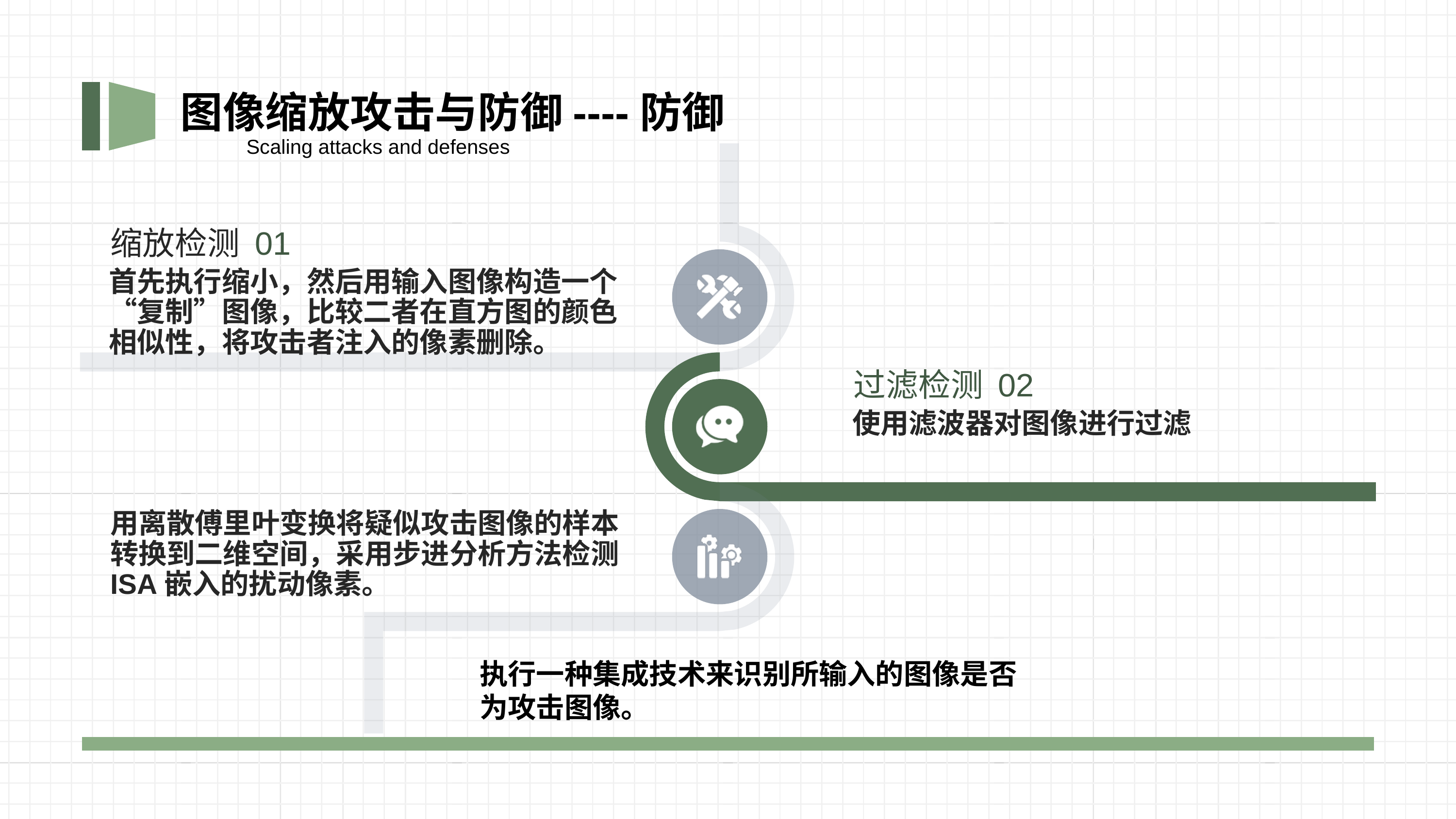

图像缩放攻击与防御----防御
Scaling attacks and defenses

缩放检测 01

首先执行缩小，然后用输入图像构造一个“复制”图像，比较二者在直方图的颜色相似性，将攻击者注入的像素删除。

过滤检测 02

使用滤波器对图像进行过滤

用离散傅里叶变换将疑似攻击图像的样本转换到二维空间，采用步进分析方法检测ISA嵌入的扰动像素。

执行一种集成技术来识别所输入的图像是否为攻击图像。